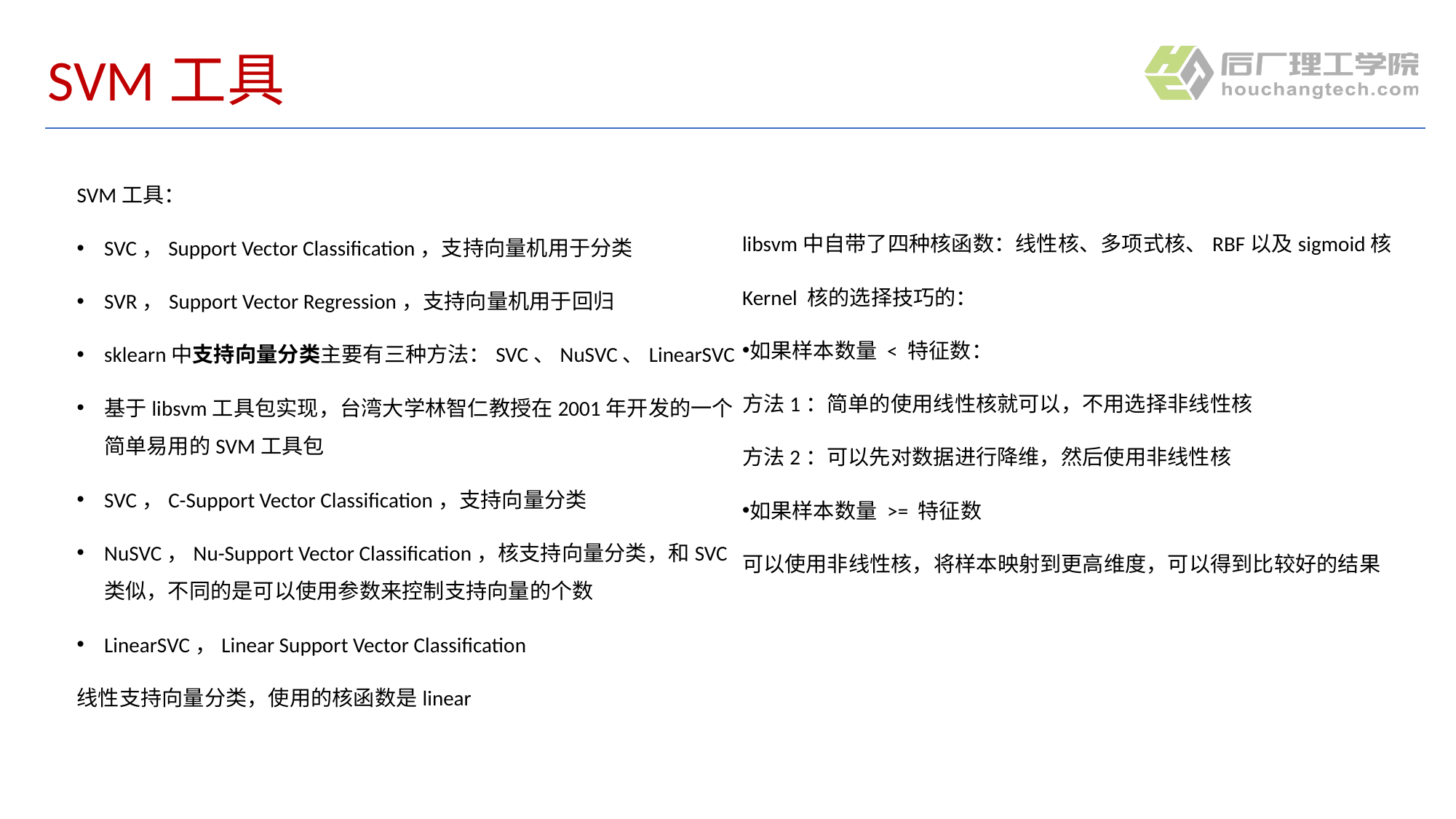

# SVM工具
SVM工具：
SVC，Support Vector Classification，支持向量机用于分类
SVR，Support Vector Regression，支持向量机用于回归
sklearn中支持向量分类主要有三种方法：SVC、NuSVC、LinearSVC
基于libsvm工具包实现，台湾大学林智仁教授在2001年开发的一个简单易用的SVM工具包
SVC，C-Support Vector Classification，支持向量分类
NuSVC，Nu-Support Vector Classification，核支持向量分类，和SVC类似，不同的是可以使用参数来控制支持向量的个数
LinearSVC，Linear Support Vector Classification
线性支持向量分类，使用的核函数是linear

libsvm中自带了四种核函数：线性核、多项式核、RBF以及sigmoid核
Kernel 核的选择技巧的：
如果样本数量 < 特征数：
方法1：简单的使用线性核就可以，不用选择非线性核
方法2：可以先对数据进行降维，然后使用非线性核
如果样本数量 >= 特征数
可以使用非线性核，将样本映射到更高维度，可以得到比较好的结果